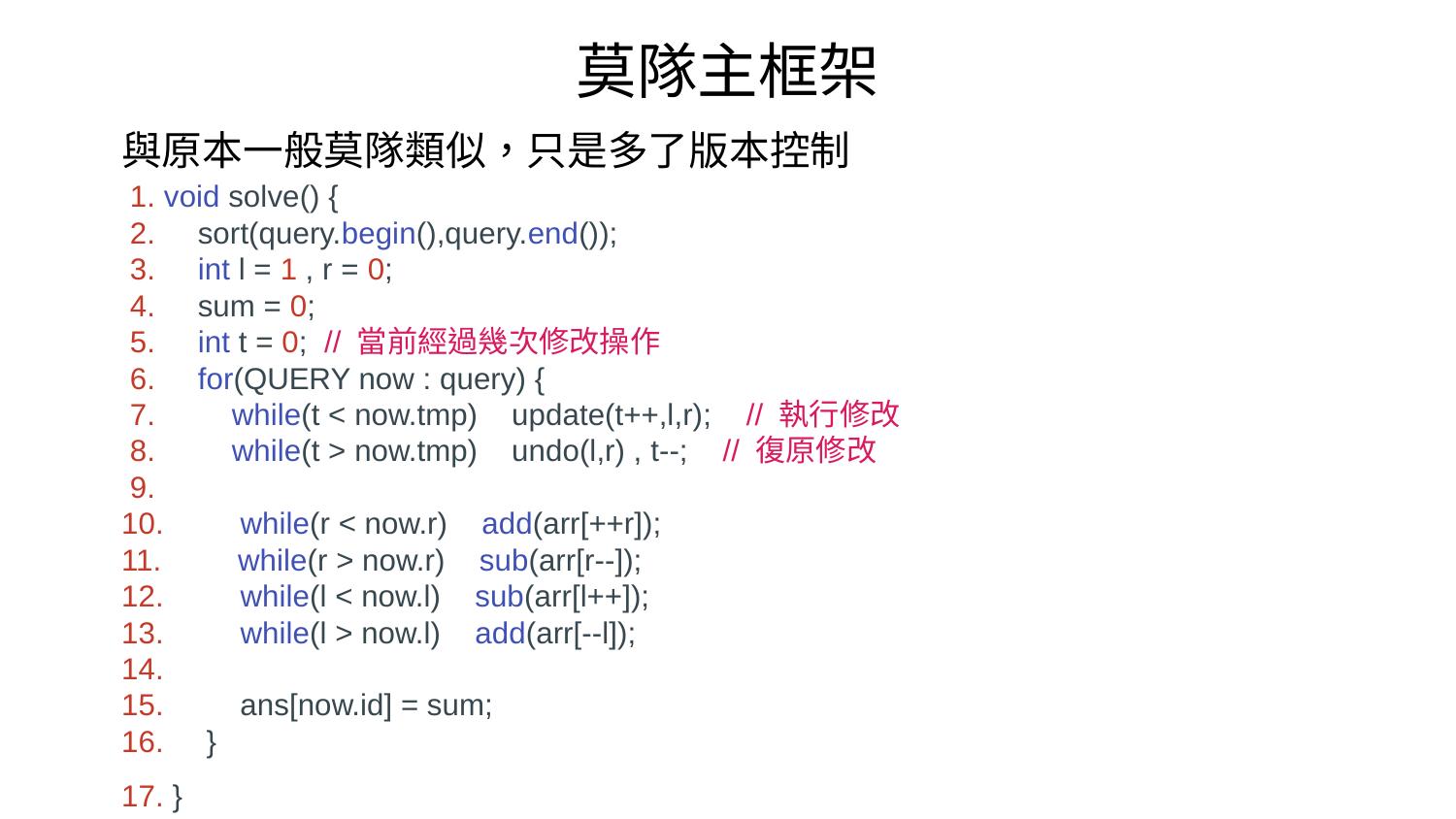

莫隊主框架
與原本一般莫隊類似，只是多了版本控制
 1. void solve() {
 2.     sort(query.begin(),query.end());
 3.     int l = 1 , r = 0;
 4.     sum = 0;
 5.     int t = 0;  // 當前經過幾次修改操作
 6.     for(QUERY now : query) {
 7.         while(t < now.tmp)    update(t++,l,r);    // 執行修改
 8.         while(t > now.tmp)    undo(l,r) , t--;    // 復原修改
 9.
10.         while(r < now.r)    add(arr[++r]);
11.         while(r > now.r)    sub(arr[r--]);
12.         while(l < now.l)    sub(arr[l++]);
13.         while(l > now.l)    add(arr[--l]);
14.
15.         ans[now.id] = sum;
16.     }
17. }